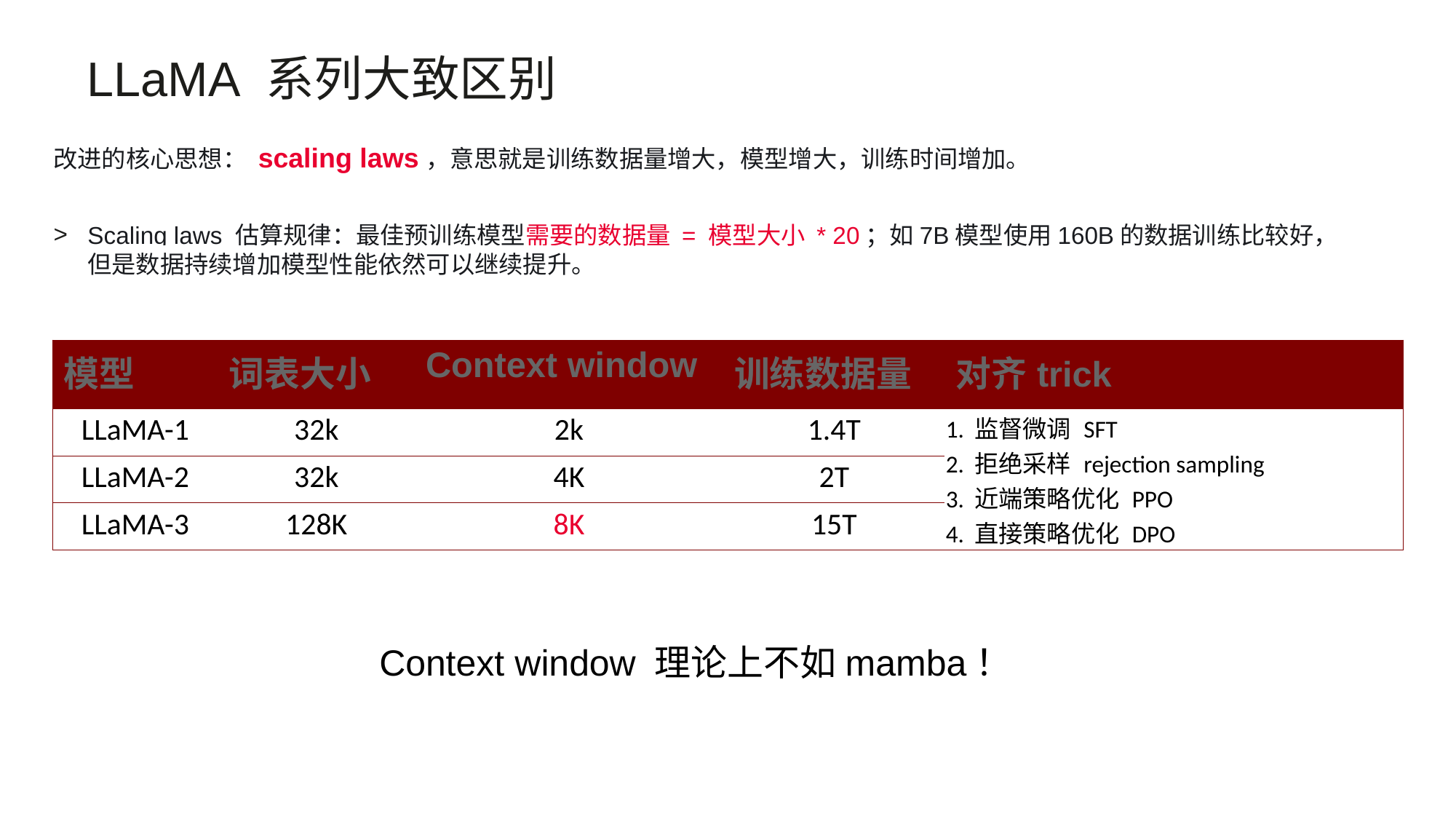

LLaMA 系列大致区别
改进的核心思想： scaling laws，意思就是训练数据量增大，模型增大，训练时间增加。

Scaling laws 估算规律：最佳预训练模型需要的数据量 = 模型大小 * 20；如7B模型使用160B的数据训练比较好，但是数据持续增加模型性能依然可以继续提升。
| 模型 | 词表大小 | Context window | 训练数据量 | 对齐trick |
| --- | --- | --- | --- | --- |
| LLaMA-1 | 32k | 2k | 1.4T | 1. 监督微调 SFT 2. 拒绝采样 rejection sampling 3. 近端策略优化 PPO 4. 直接策略优化 DPO |
| LLaMA-2 | 32k | 4K | 2T |  |
| LLaMA-3 | 128K | 8K | 15T |  |
Context window 理论上不如mamba！